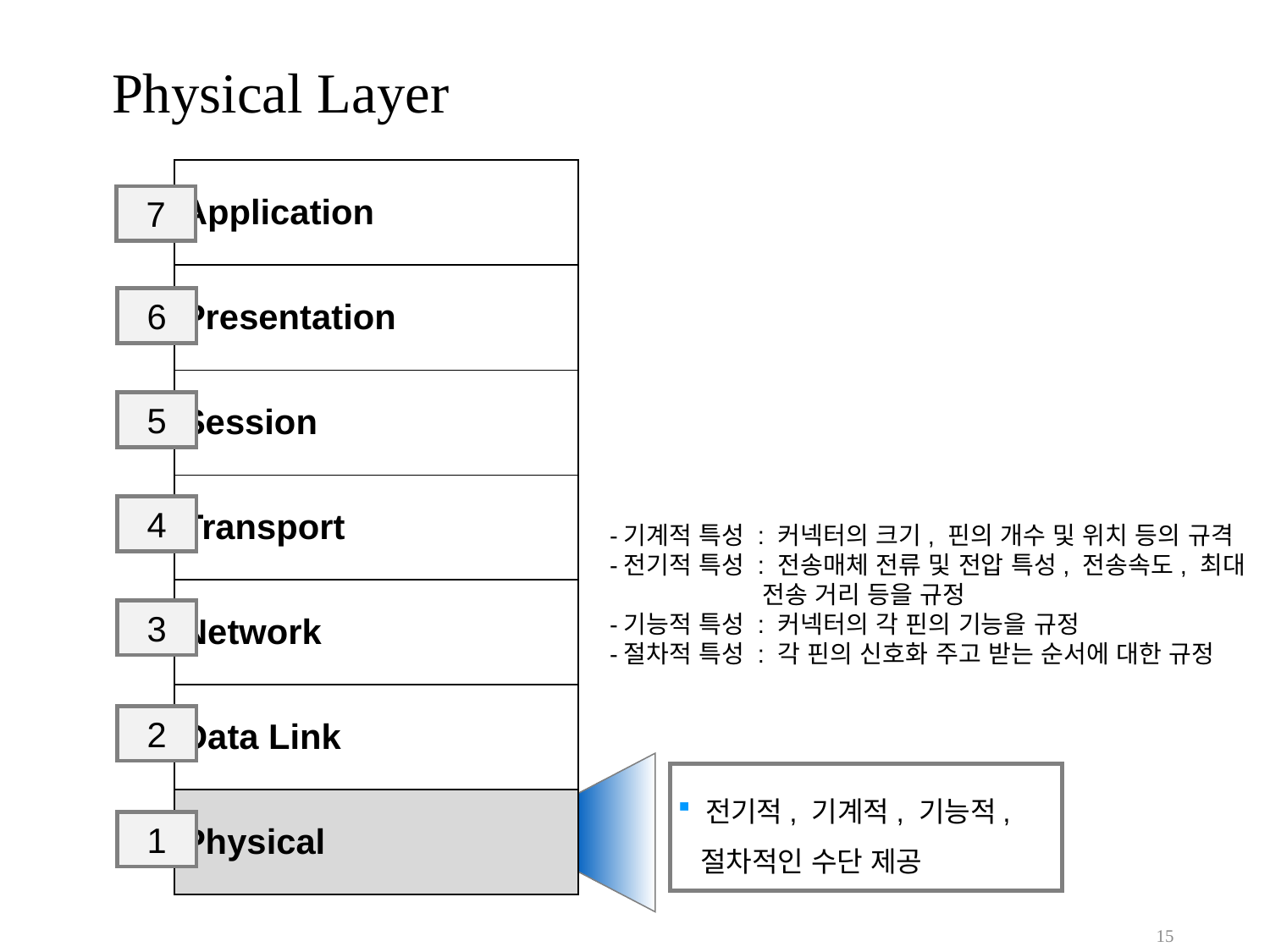

Physical Layer
| Application |
| --- |
| Presentation |
| Session |
| Transport |
| Network |
| Data Link |
| Physical |
7
6
5
4
-기계적 특성 : 커넥터의 크기, 핀의 개수 및 위치 등의 규격
-전기적 특성 : 전송매체 전류 및 전압 특성, 전송속도, 최대
                     전송 거리 등을 규정
-기능적 특성 : 커넥터의 각 핀의 기능을 규정
-절차적 특성 : 각 핀의 신호화 주고 받는 순서에 대한 규정
3
2
 전기적, 기계적, 기능적,
  절차적인 수단 제공

1
15